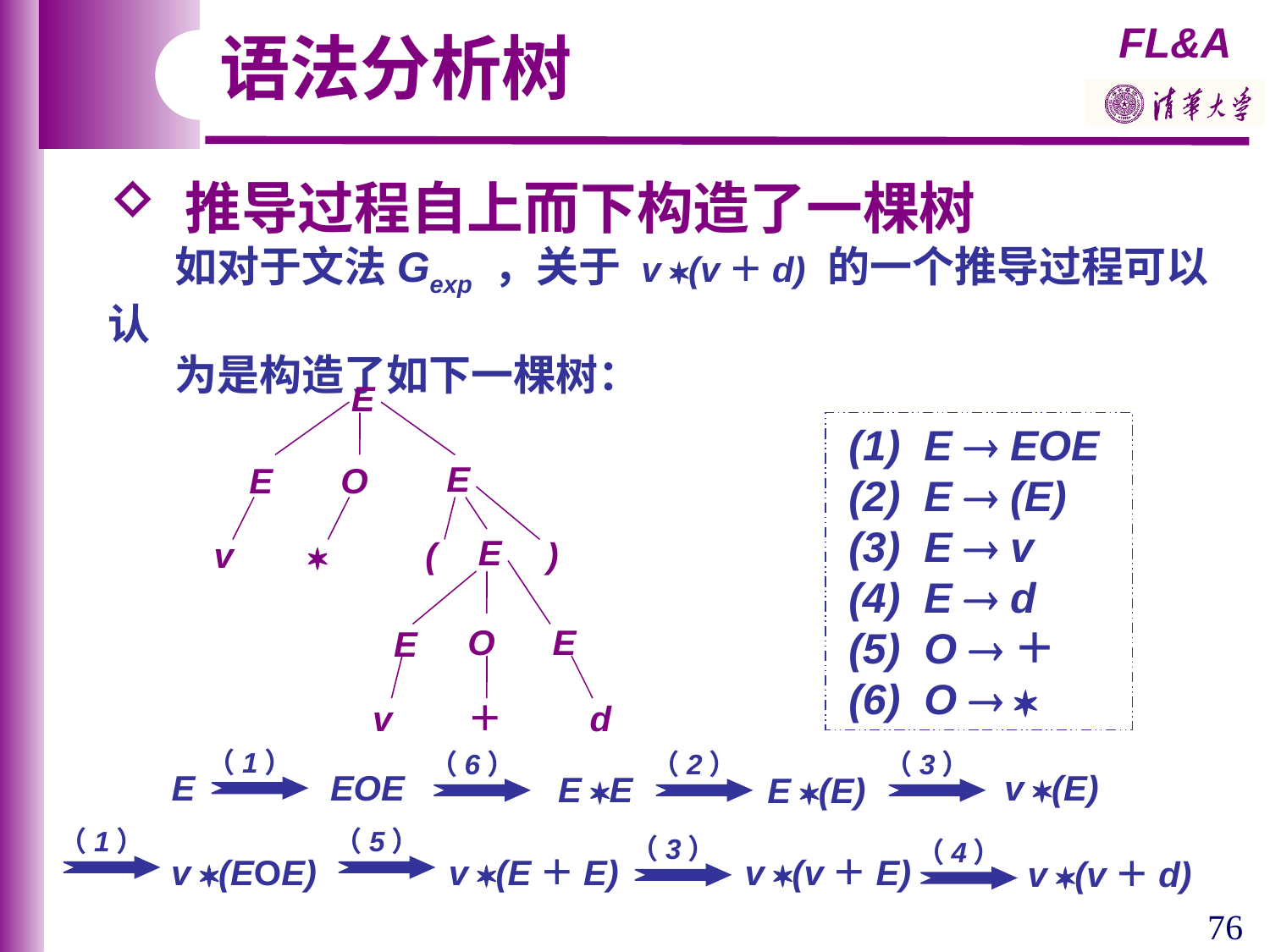

语法分析树
 推导过程自上而下构造了一棵树
      如对于文法Gexp ，关于 v ∗(v＋d) 的一个推导过程可以认
      为是构造了如下一棵树：
E

E
E
O

(1)  E → EOE
(2)  E → (E)
(3)  E → v
(4)  E → d
(5)  O →＋
(6)  O → ∗

E
(
)

v

∗

O
E
E

v

＋

d
（1）

（6）

（2）

（3）

E
EOE
v ∗(E)
E ∗E
E ∗(E)
（1）

（5）

（3）

（4）

v ∗(EOE)
v ∗(E＋E)
v ∗(v＋E)
v ∗(v＋d)
76